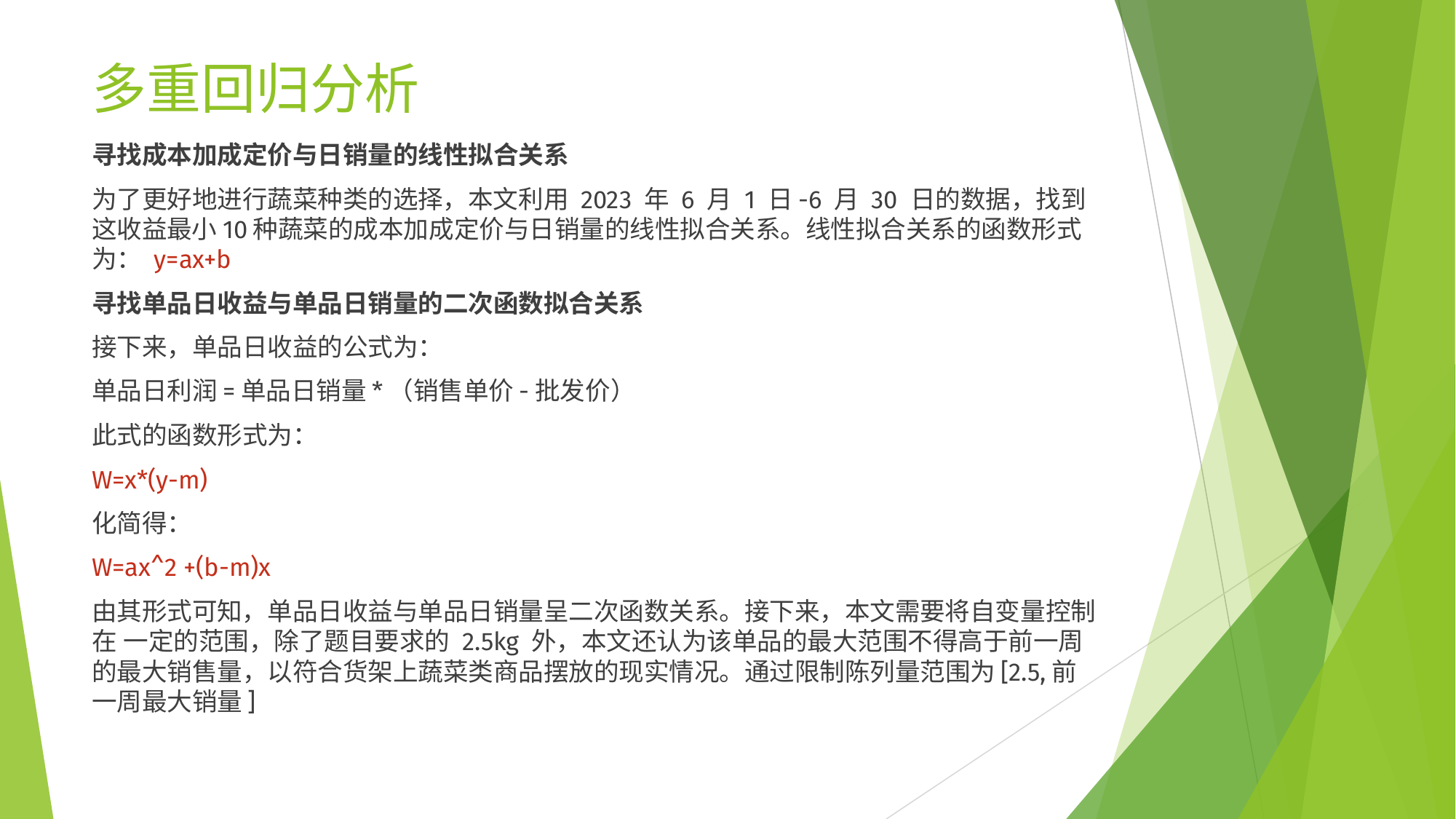

# 多重回归分析

寻找成本加成定价与日销量的线性拟合关系
为了更好地进行蔬菜种类的选择，本文利用 2023 年 6 月 1 日-6 月 30 日的数据，找到这收益最小10种蔬菜的成本加成定价与日销量的线性拟合关系。线性拟合关系的函数形式 为： y=ax+b
寻找单品日收益与单品日销量的二次函数拟合关系
接下来，单品日收益的公式为：
单品日利润=单品日销量*（销售单价-批发价）
此式的函数形式为：
W=x*(y-m)
化简得：
W=ax^2 +(b-m)x
由其形式可知，单品日收益与单品日销量呈二次函数关系。接下来，本文需要将自变量控制在 一定的范围，除了题目要求的 2.5kg 外，本文还认为该单品的最大范围不得高于前一周的最大销售量，以符合货架上蔬菜类商品摆放的现实情况。通过限制陈列量范围为[2.5,前一周最大销量]